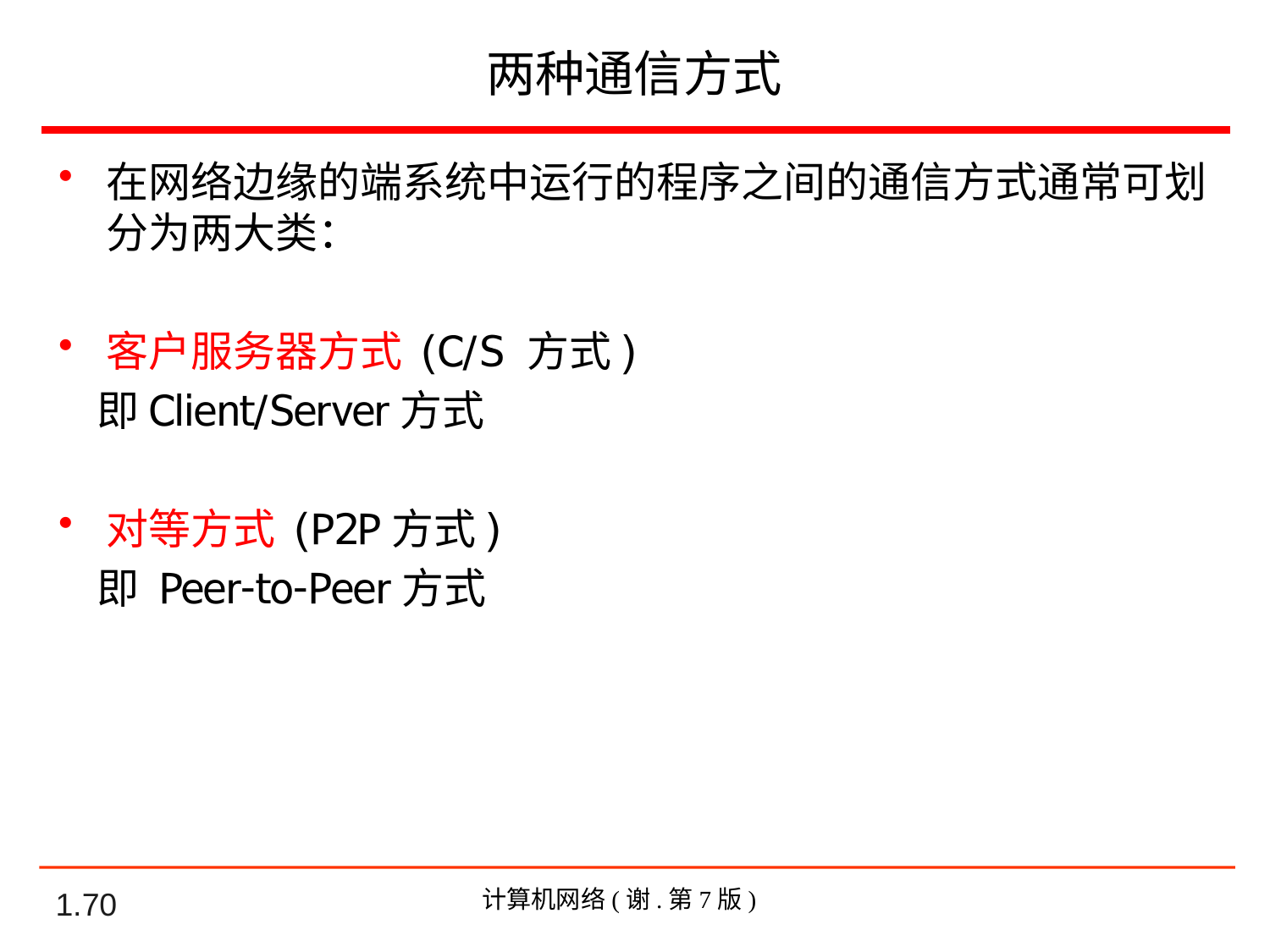

# 两种通信方式
在网络边缘的端系统中运行的程序之间的通信方式通常可划分为两大类：

客户服务器方式 (C/S 方式)
   即Client/Server方式

对等方式 (P2P方式)
   即 Peer-to-Peer方式